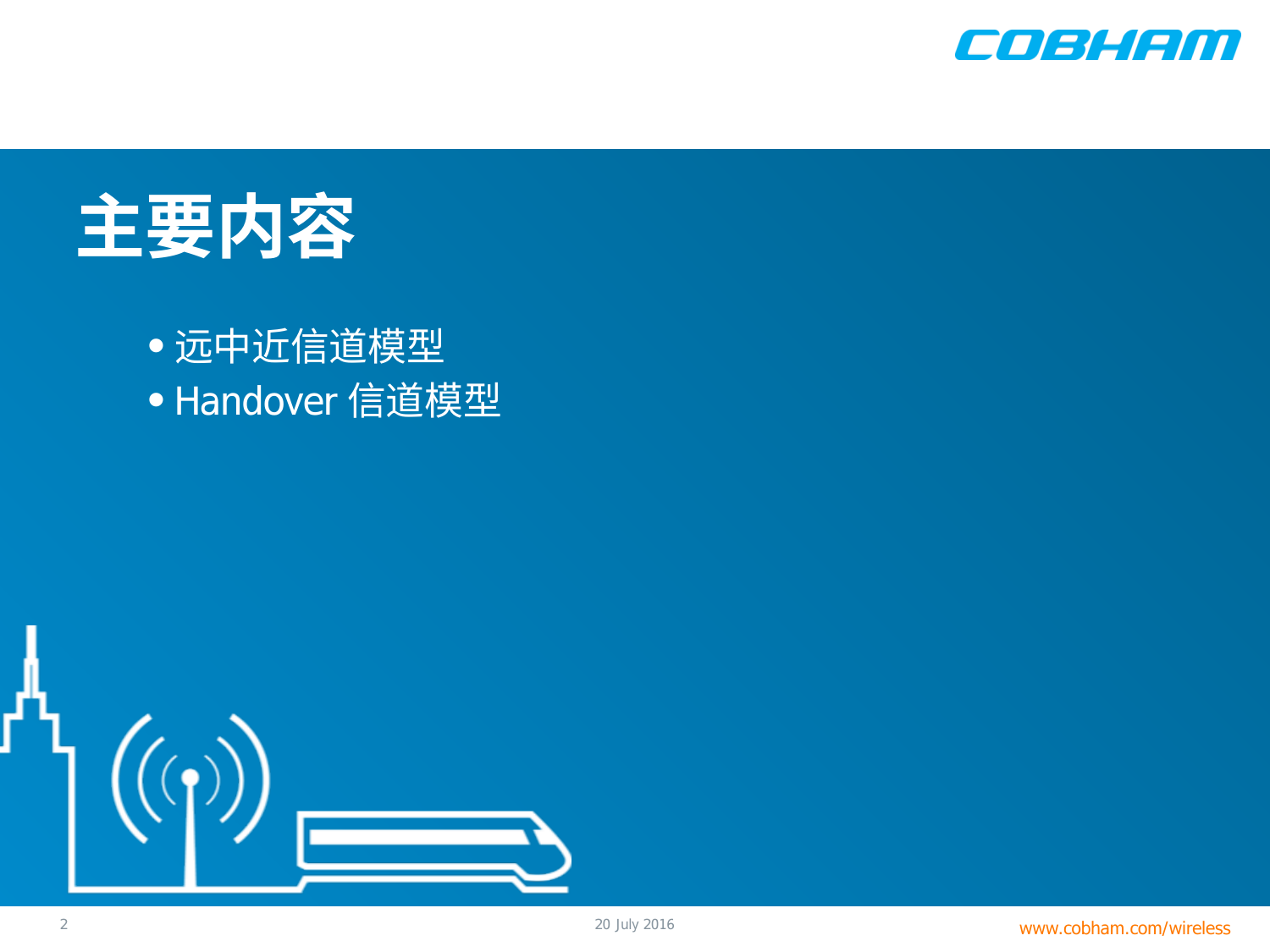

# 主要内容
远中近信道模型
Handover信道模型
2
20 July 2016